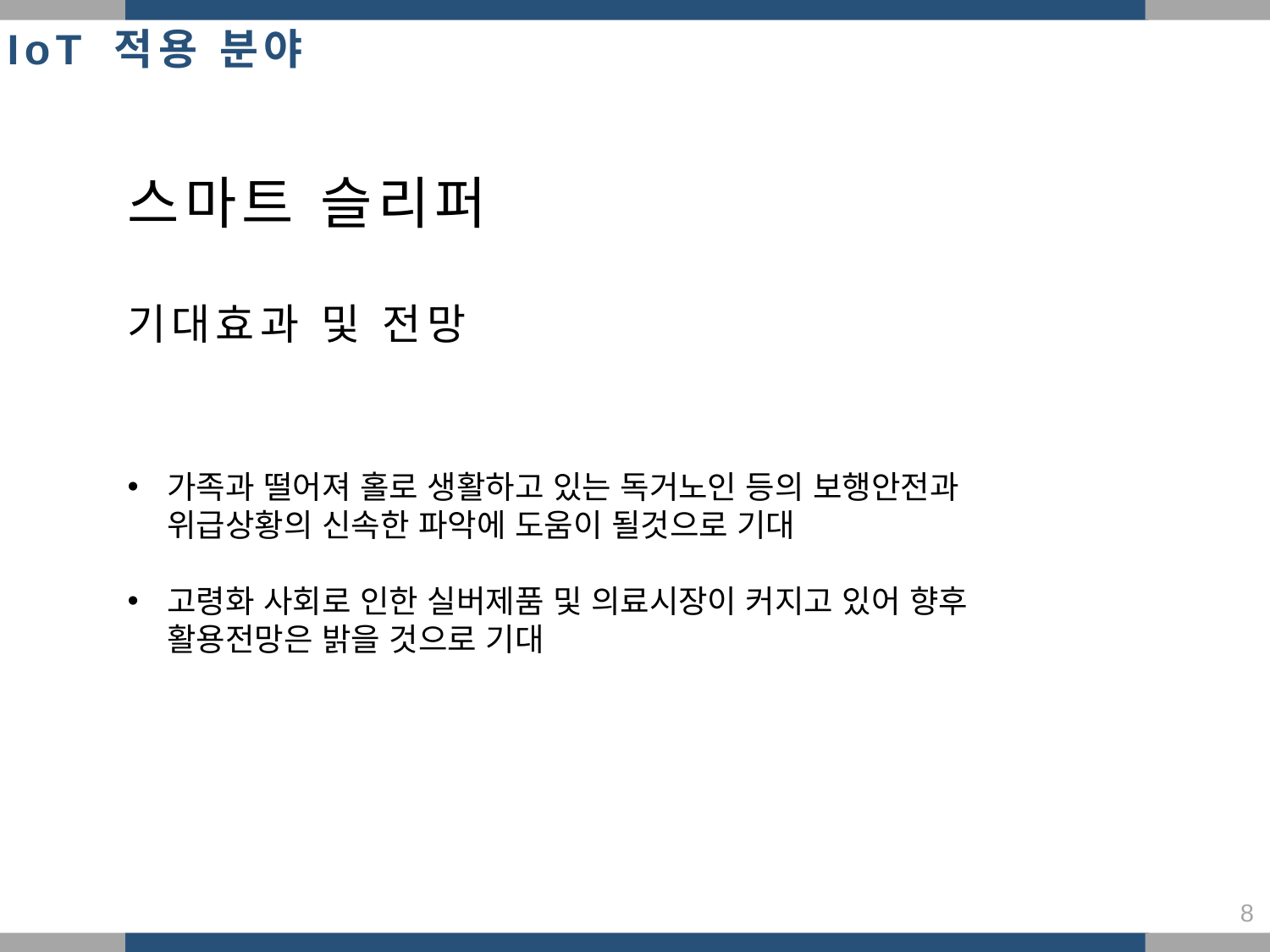

IoT 적용 분야
스마트 슬리퍼
기대효과 및 전망
가족과 떨어져 홀로 생활하고 있는 독거노인 등의 보행안전과 위급상황의 신속한 파악에 도움이 될것으로 기대

고령화 사회로 인한 실버제품 및 의료시장이 커지고 있어 향후 활용전망은 밝을 것으로 기대
8